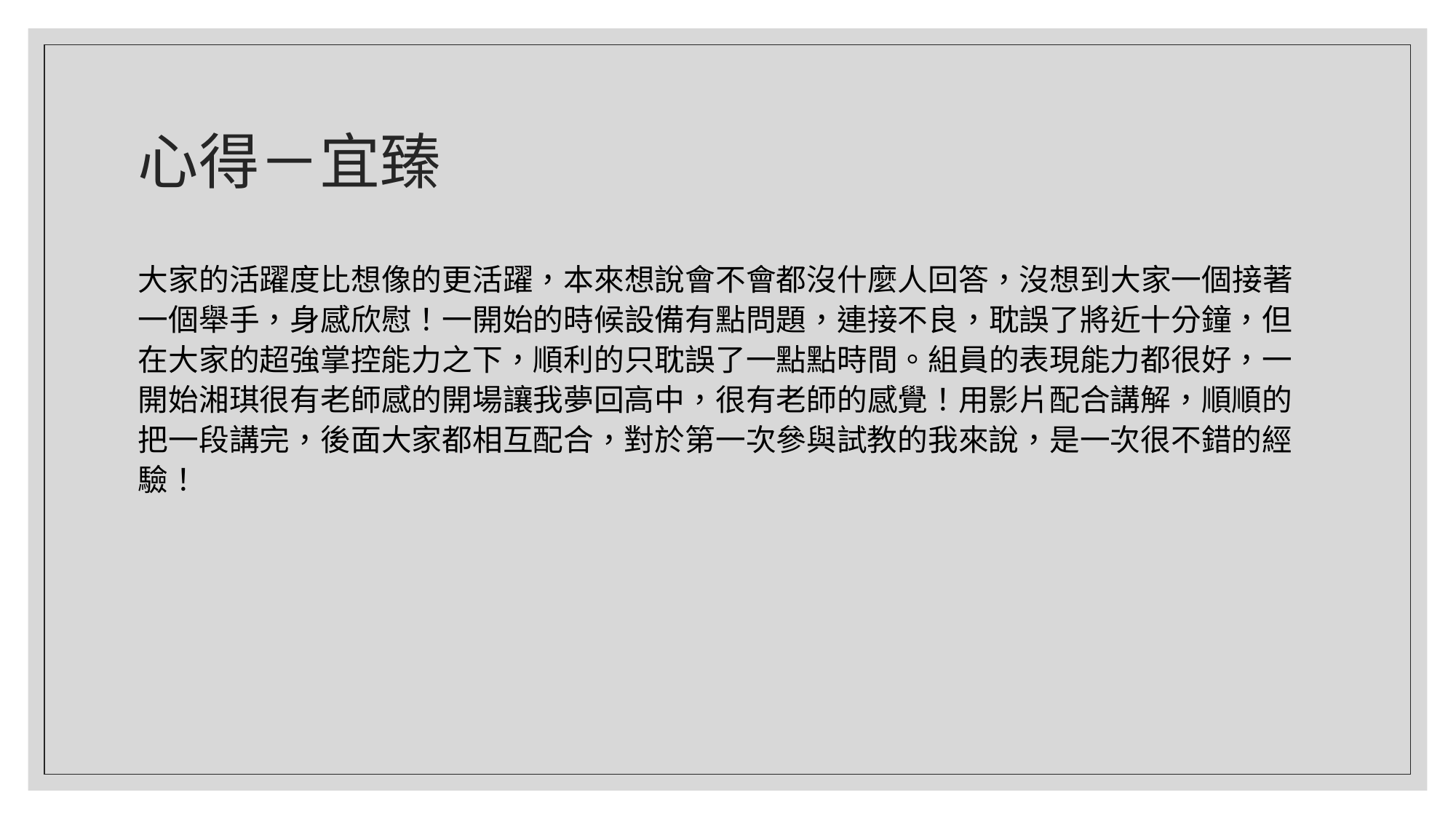

# 心得－宜臻
大家的活躍度比想像的更活躍，本來想說會不會都沒什麼人回答，沒想到大家一個接著一個舉手，身感欣慰！一開始的時候設備有點問題，連接不良，耽誤了將近十分鐘，但在大家的超強掌控能力之下，順利的只耽誤了一點點時間。組員的表現能力都很好，一開始湘琪很有老師感的開場讓我夢回高中，很有老師的感覺！用影片配合講解，順順的把一段講完，後面大家都相互配合，對於第一次參與試教的我來說，是一次很不錯的經驗！